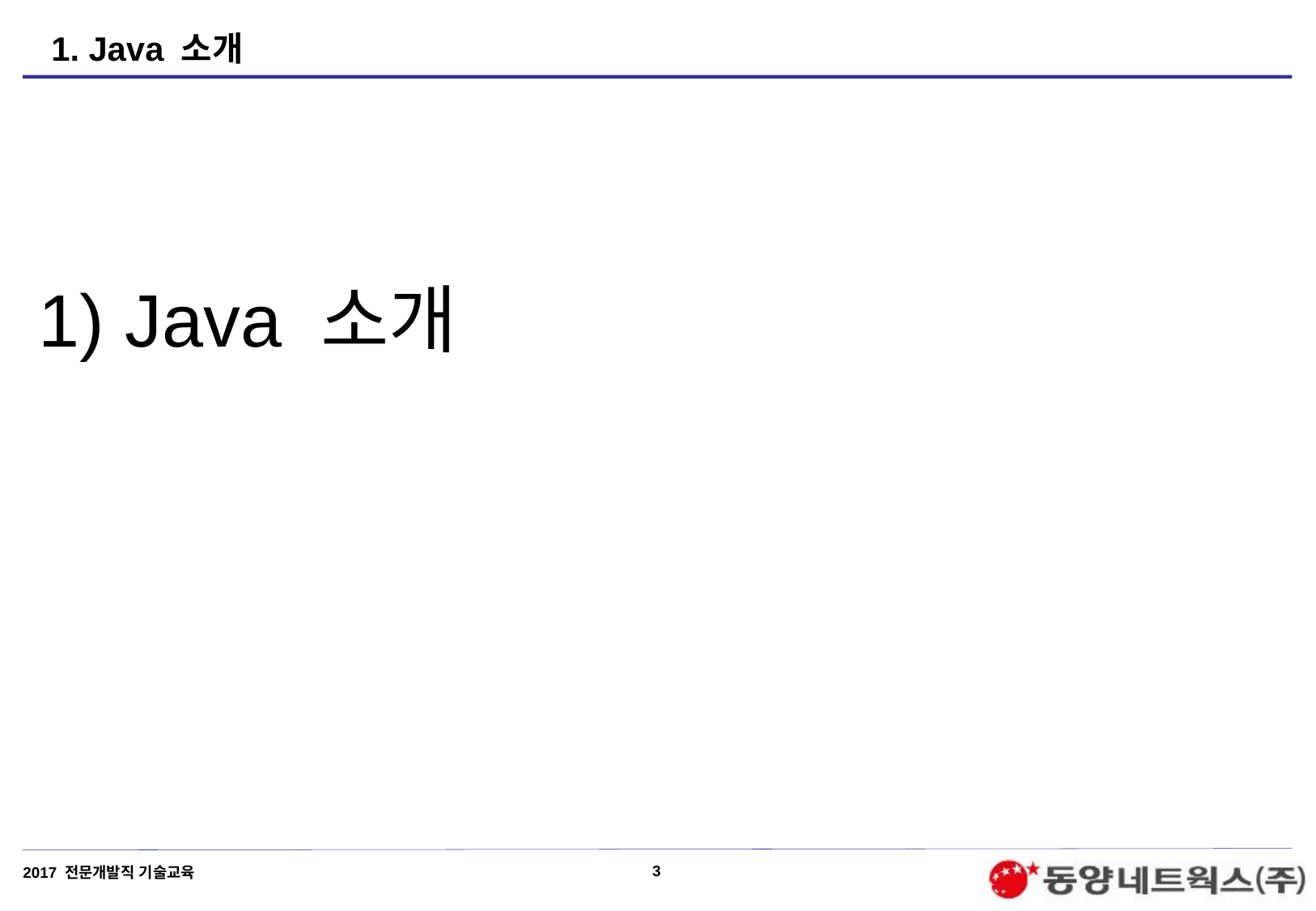

# 1. Java 소개

1) Java 소개